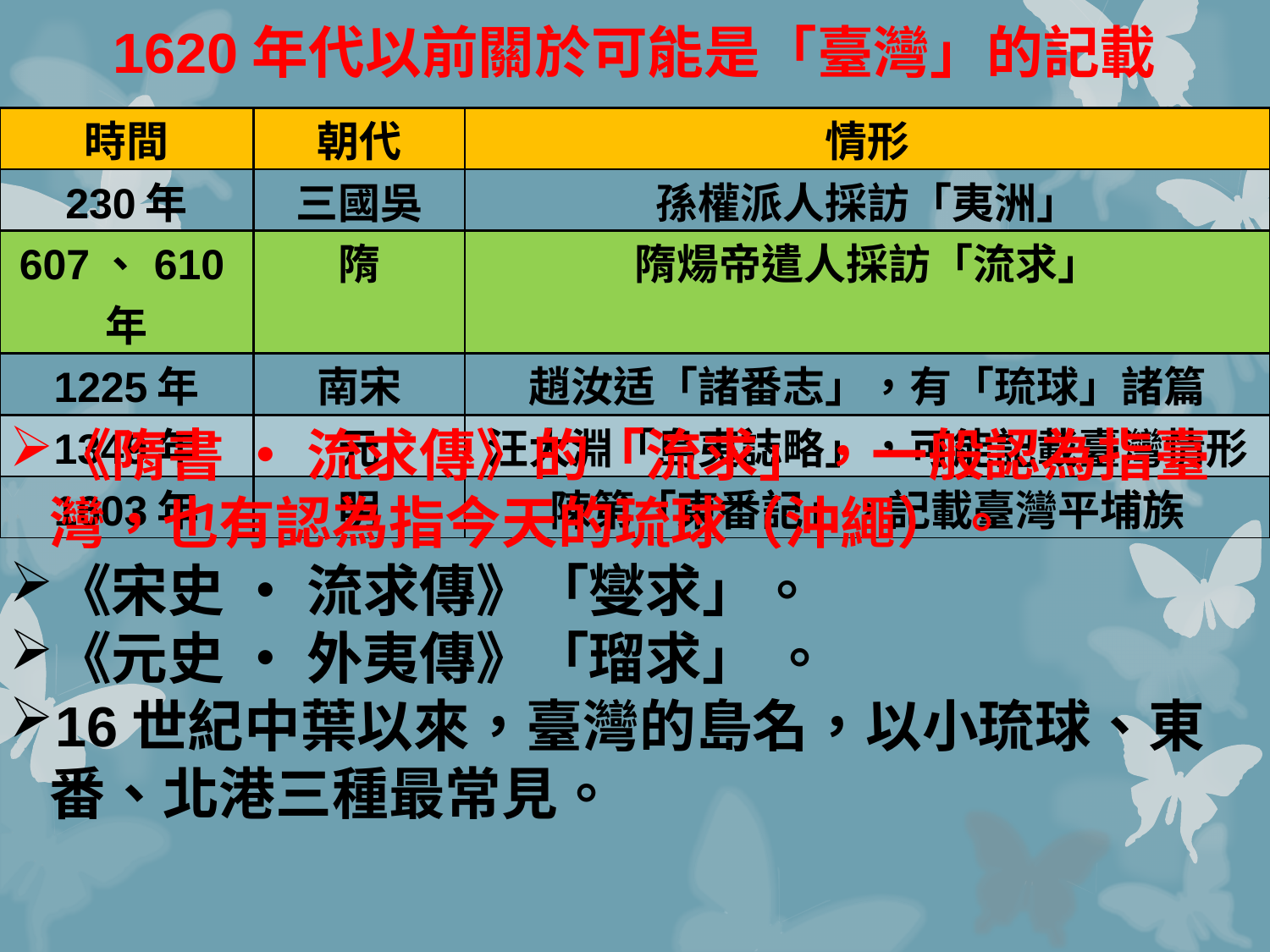

1620年代以前關於可能是「臺灣」的記載

| 時間 | 朝代 | 情形 |
| --- | --- | --- |
| 230年 | 三國吳 | 孫權派人採訪「夷洲」 |
| 607、610年 | 隋 | 隋煬帝遣人採訪「流求」 |
| 1225年 | 南宋 | 趙汝适「諸番志」，有「琉球」諸篇 |
| 1349年 | 元 | 汪大淵「島夷誌略」，可能記載臺灣情形 |
| 1603年 | 明 | 陳第「東番記」，記載臺灣平埔族 |
《隋書 • 流求傳》的「流求」，一般認為指臺灣，也有認為指今天的琉球（沖繩）。
《宋史 • 流求傳》「燮求」。
《元史 • 外夷傳》「瑠求」 。
16世紀中葉以來，臺灣的島名，以小琉球、東番、北港三種最常見。